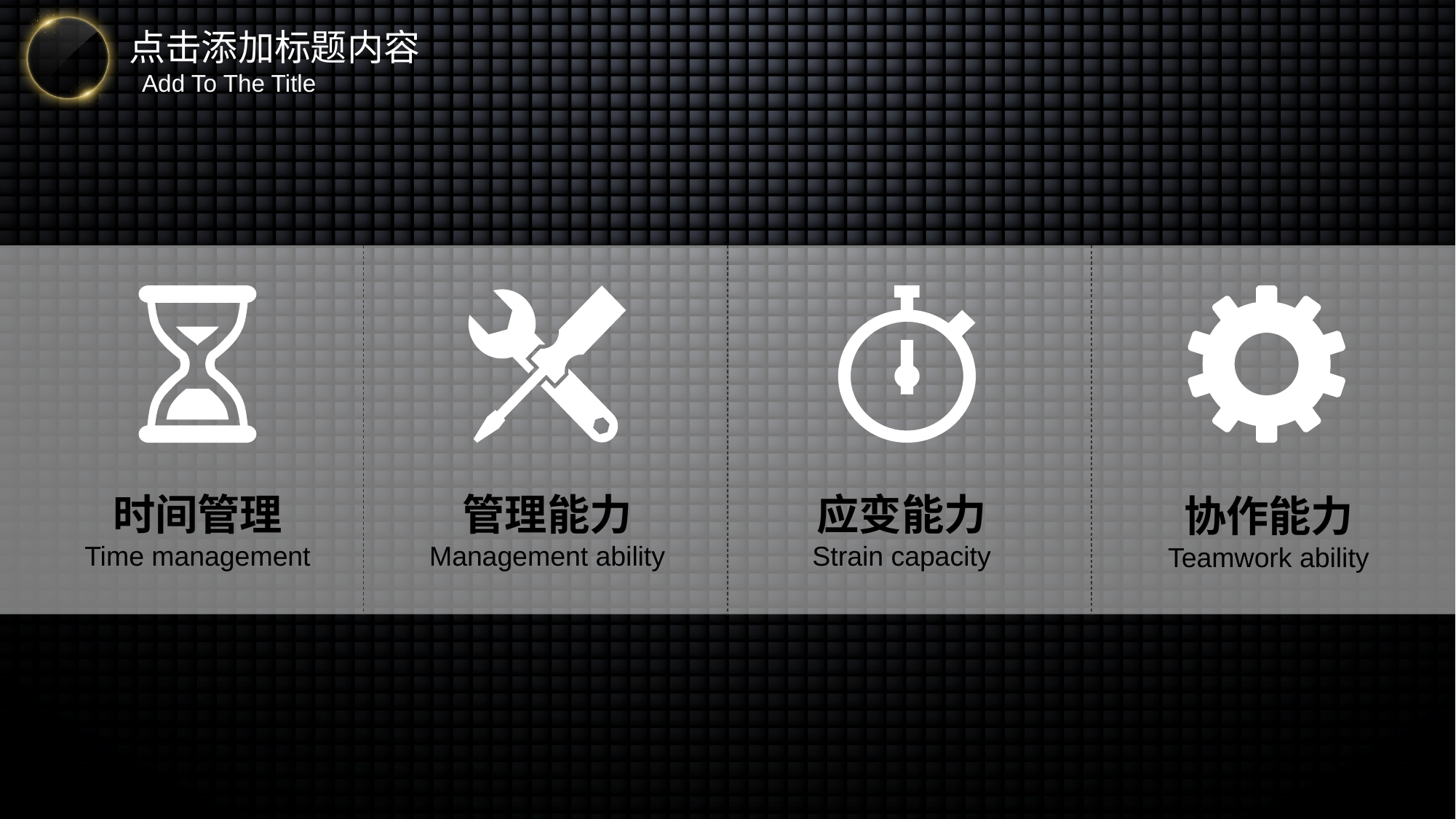

时间管理
Time management
管理能力
Management ability
应变能力
Strain capacity
协作能力
Teamwork ability